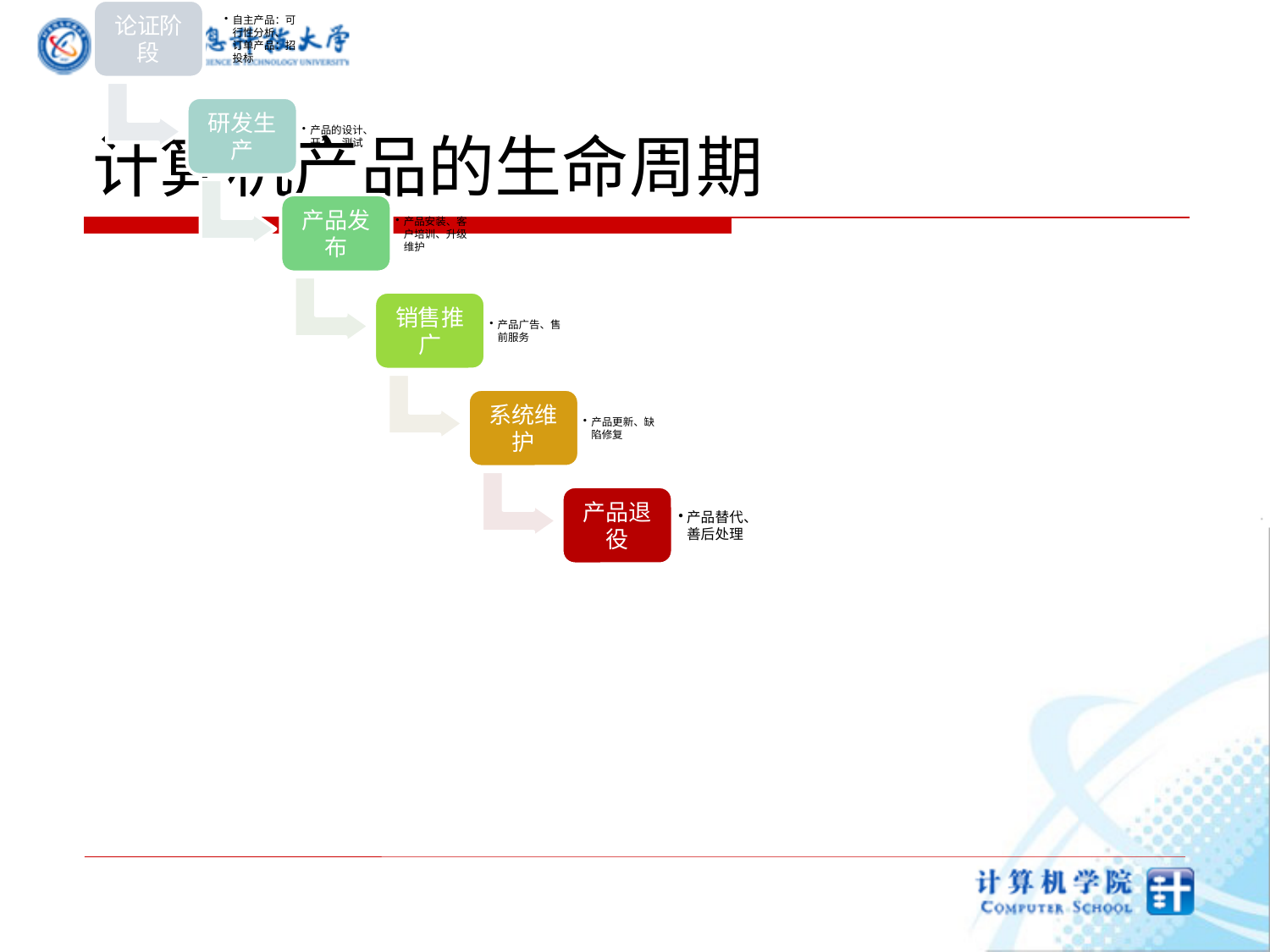

# 计算机产品的生命周期
论证阶段
自主产品：可行性分析、
订单产品：招投标
研发生产
产品的设计、开发、测试
产品发布
产品安装、客户培训、升级维护
销售推广
产品广告、售前服务
系统维护
产品更新、缺陷修复
产品退役
产品替代、善后处理